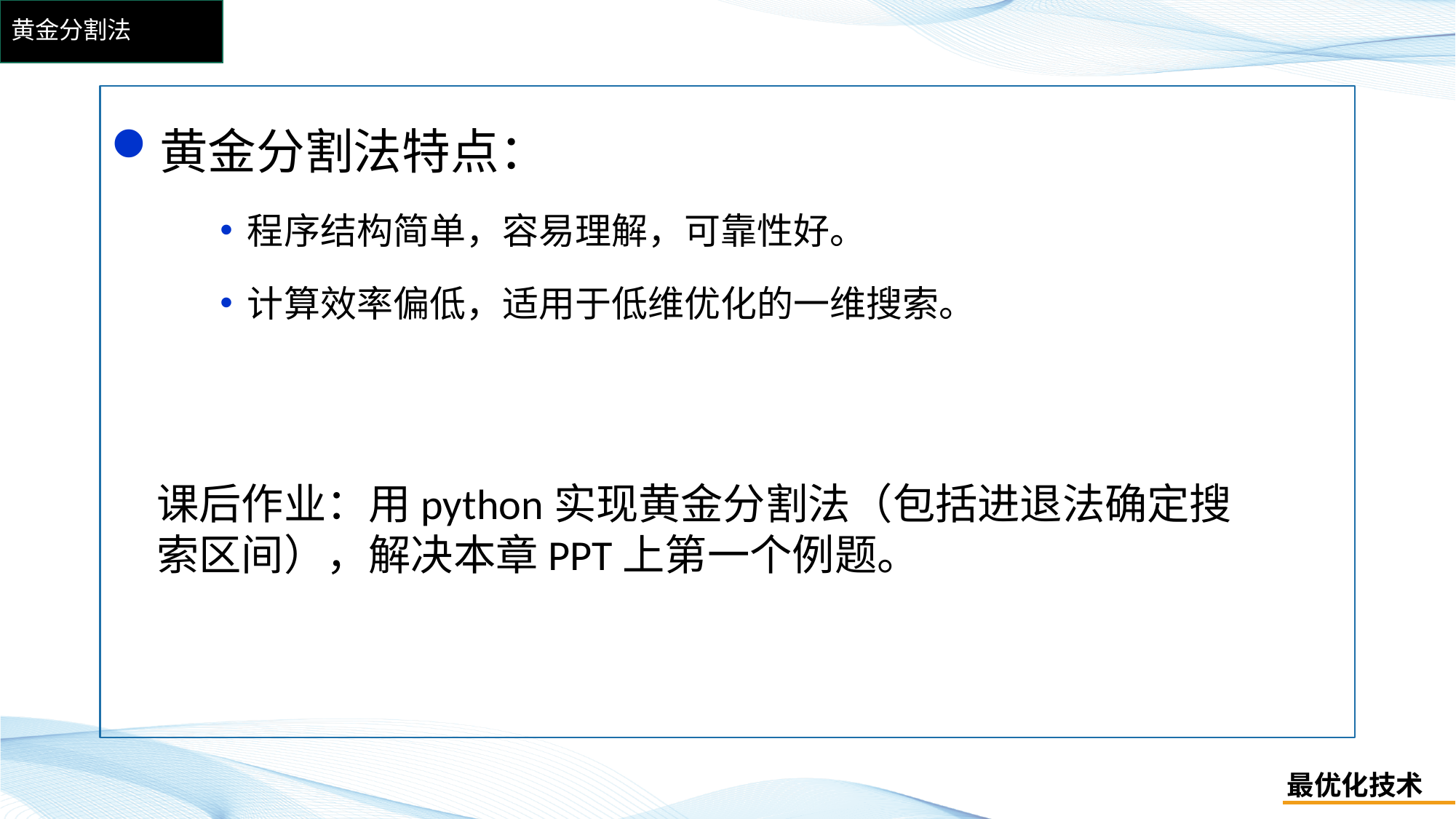

# 黄金分割法
黄金分割法特点：
程序结构简单，容易理解，可靠性好。
计算效率偏低，适用于低维优化的一维搜索。
课后作业：用python实现黄金分割法（包括进退法确定搜索区间），解决本章PPT上第一个例题。